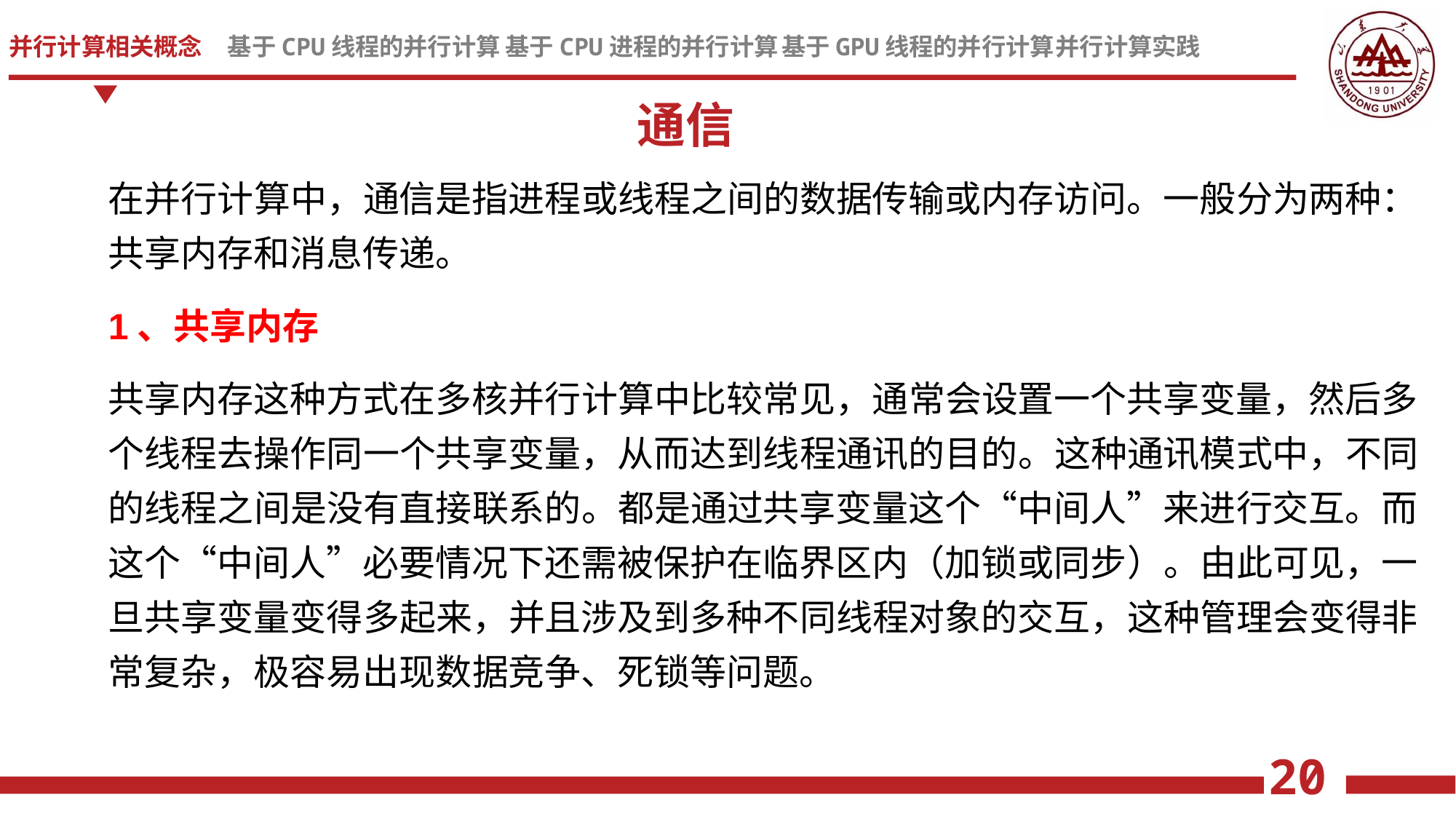

通信
在并行计算中，通信是指进程或线程之间的数据传输或内存访问。一般分为两种：共享内存和消息传递。
1、共享内存
共享内存这种方式在多核并行计算中比较常见，通常会设置一个共享变量，然后多个线程去操作同一个共享变量，从而达到线程通讯的目的。这种通讯模式中，不同的线程之间是没有直接联系的。都是通过共享变量这个“中间人”来进行交互。而这个“中间人”必要情况下还需被保护在临界区内（加锁或同步）。由此可见，一旦共享变量变得多起来，并且涉及到多种不同线程对象的交互，这种管理会变得非常复杂，极容易出现数据竞争、死锁等问题。